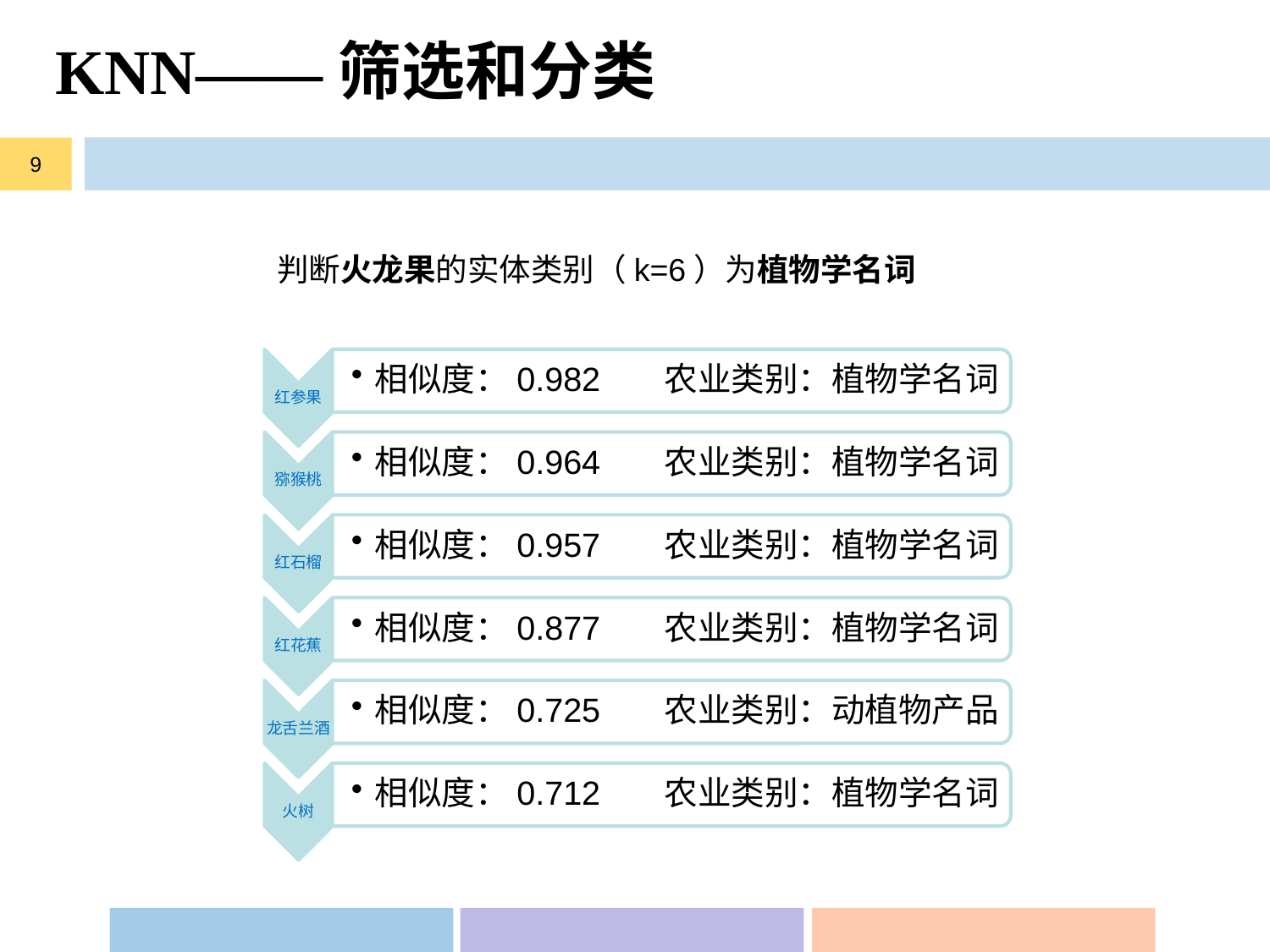

# KNN——筛选和分类
9
判断火龙果的实体类别（k=6）为植物学名词
红参果
相似度：0.982      农业类别：植物学名词
猕猴桃
相似度：0.964      农业类别：植物学名词
红石榴
相似度：0.957      农业类别：植物学名词
红花蕉
相似度：0.877      农业类别：植物学名词
龙舌兰酒
相似度：0.725      农业类别：动植物产品
火树
相似度：0.712      农业类别：植物学名词